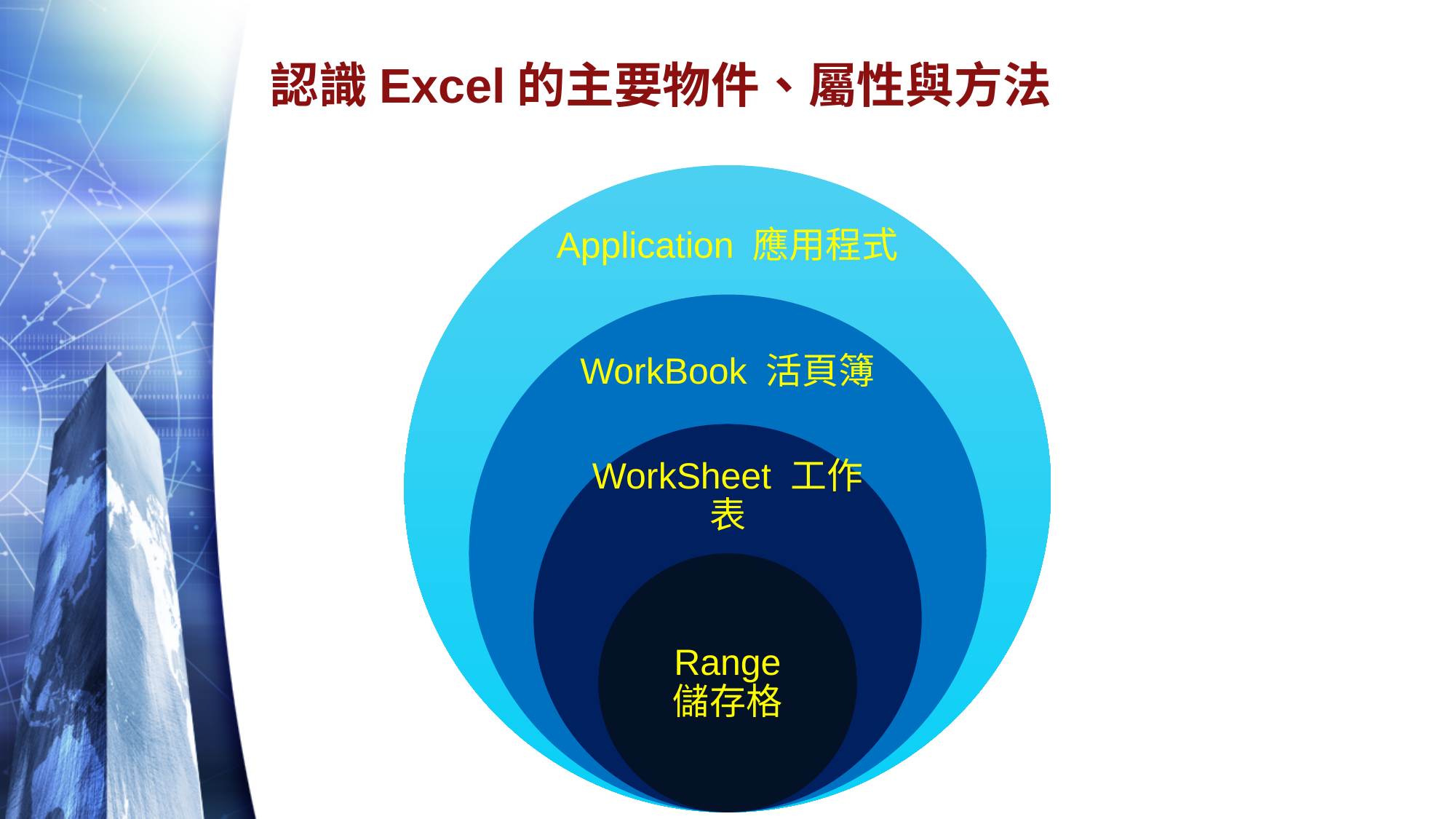

# 認識Excel的主要物件、屬性與方法
Application 應用程式
WorkBook 活頁簿
WorkSheet 工作表
Range
儲存格